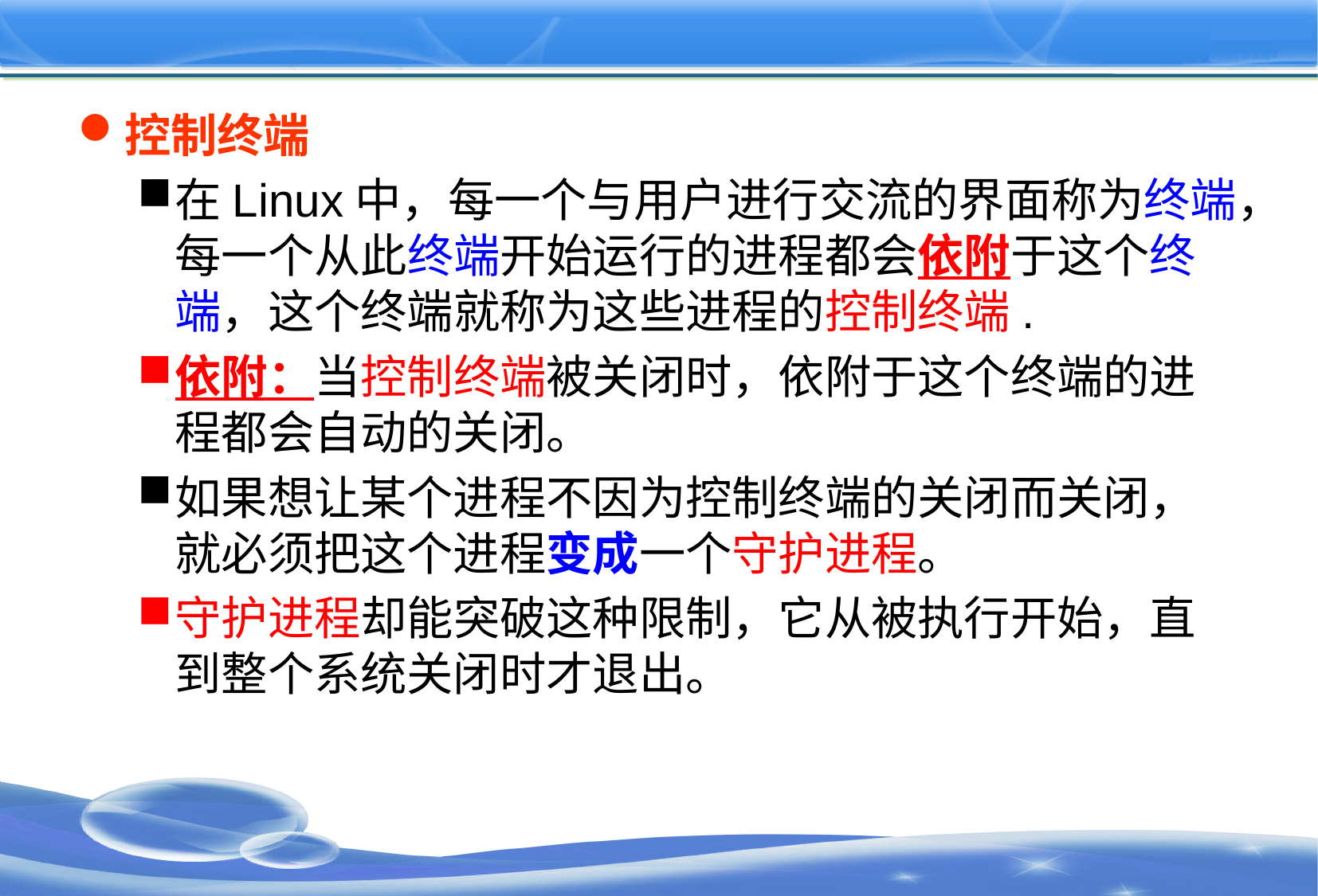

#
控制终端
在Linux中，每一个与用户进行交流的界面称为终端，每一个从此终端开始运行的进程都会依附于这个终端，这个终端就称为这些进程的控制终端.
依附：当控制终端被关闭时，依附于这个终端的进程都会自动的关闭。
如果想让某个进程不因为控制终端的关闭而关闭，就必须把这个进程变成一个守护进程。
守护进程却能突破这种限制，它从被执行开始，直到整个系统关闭时才退出。